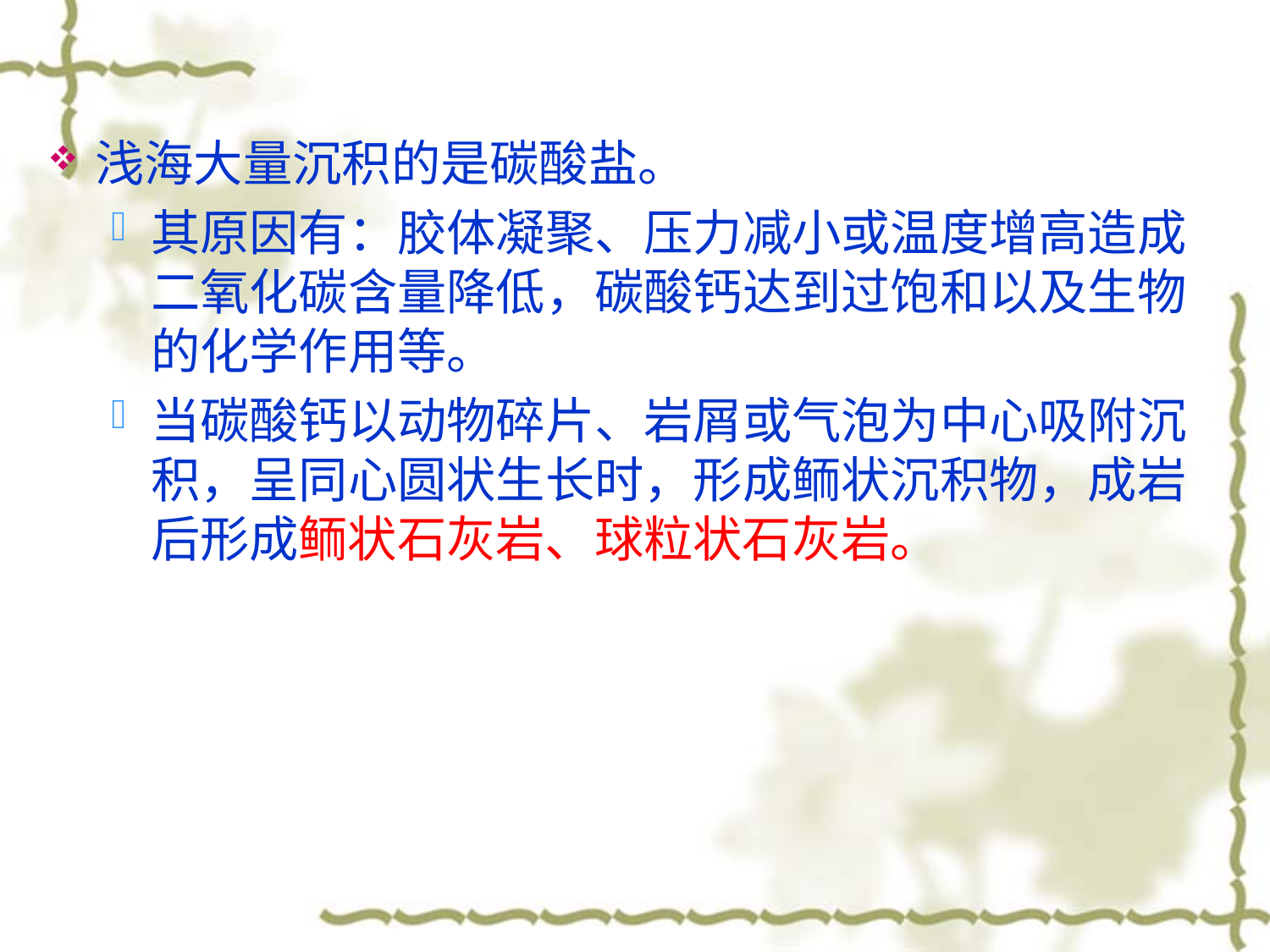

浅海大量沉积的是碳酸盐。
其原因有：胶体凝聚、压力减小或温度增高造成二氧化碳含量降低，碳酸钙达到过饱和以及生物的化学作用等。
当碳酸钙以动物碎片、岩屑或气泡为中心吸附沉积，呈同心圆状生长时，形成鲕状沉积物，成岩后形成鲕状石灰岩、球粒状石灰岩。